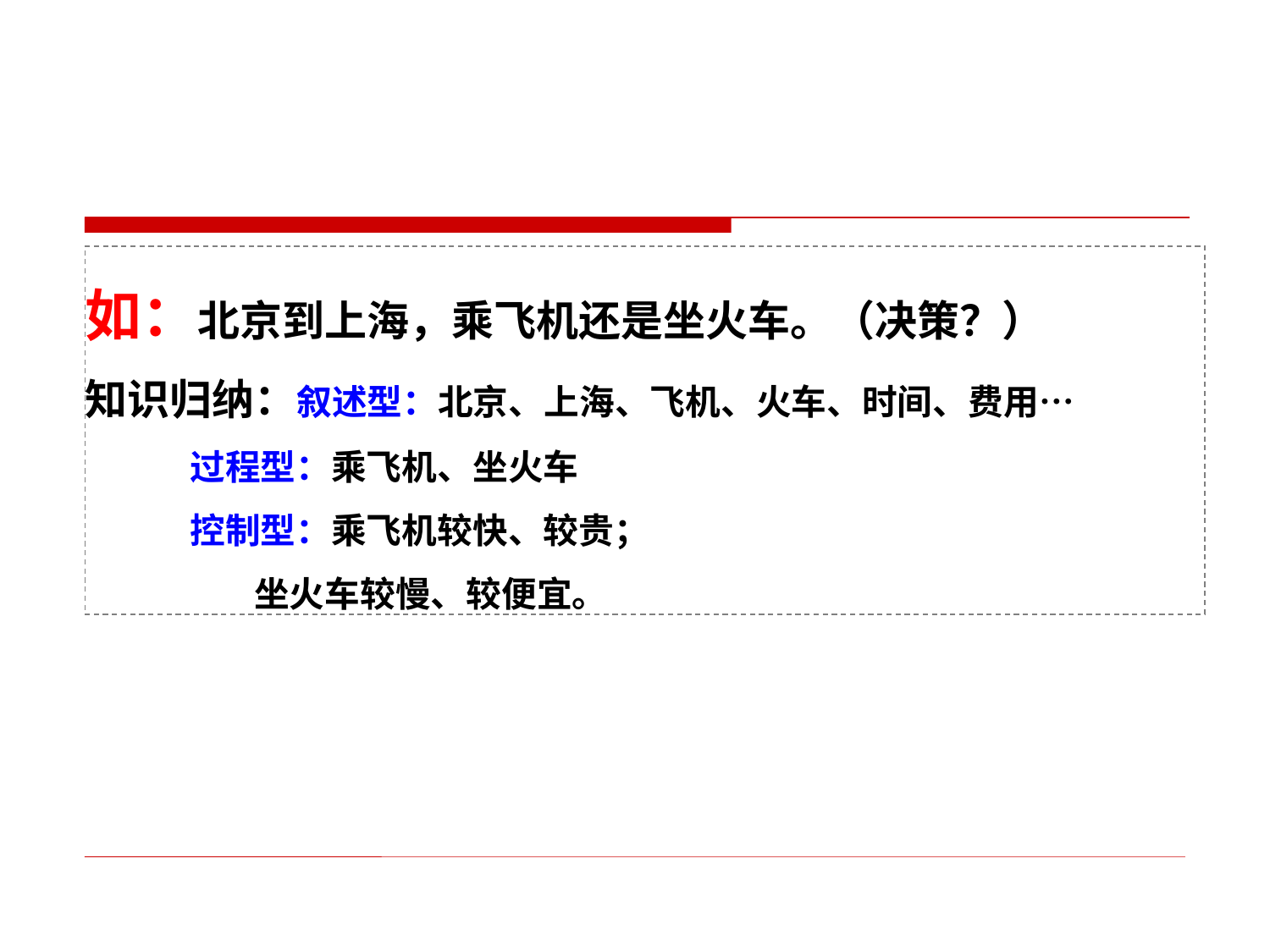

如：北京到上海，乘飞机还是坐火车。（决策？）
知识归纳：叙述型：北京、上海、飞机、火车、时间、费用…
            过程型：乘飞机、坐火车
            控制型：乘飞机较快、较贵；
                    坐火车较慢、较便宜。